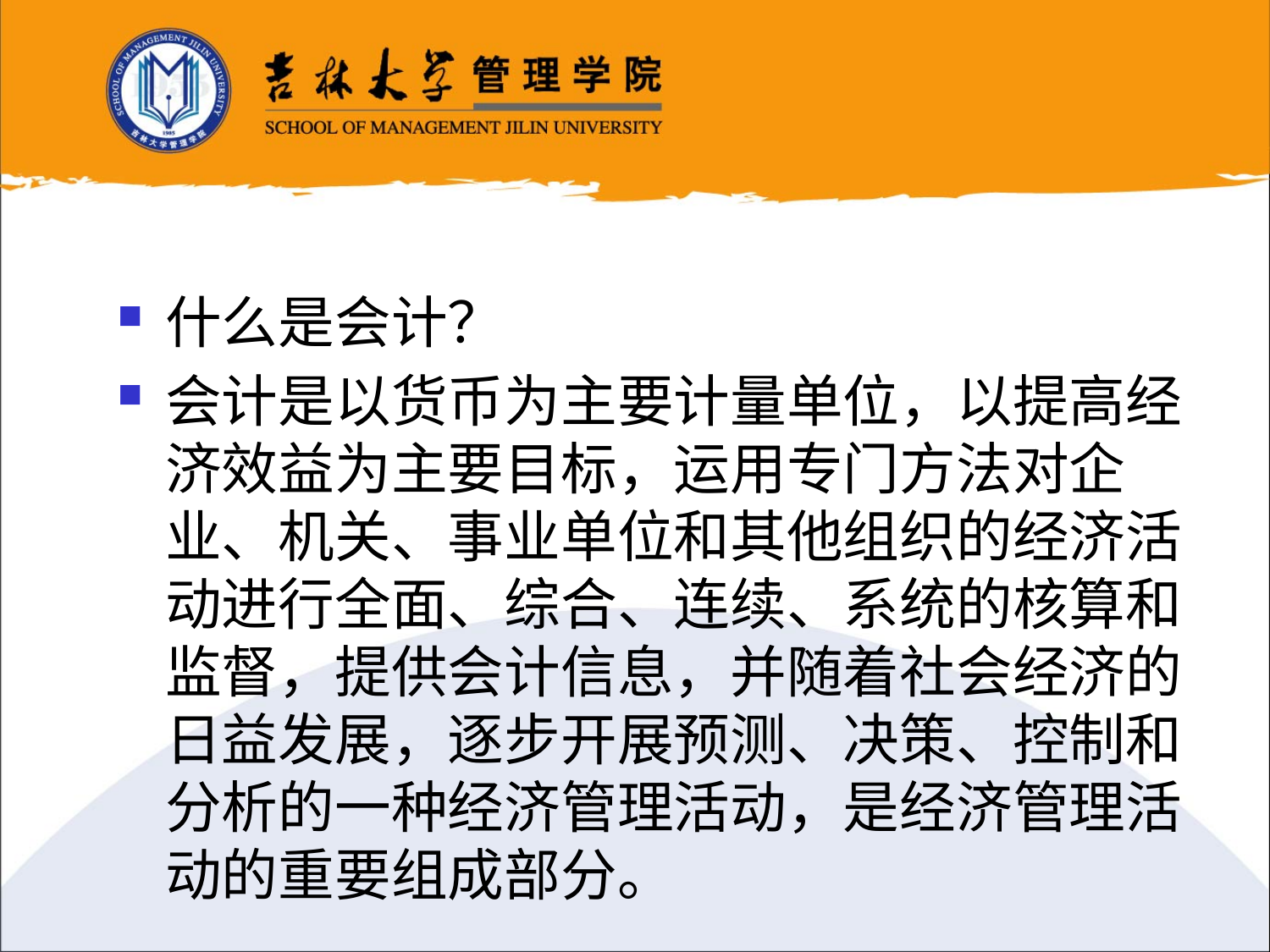

什么是会计？
会计是以货币为主要计量单位，以提高经济效益为主要目标，运用专门方法对企业、机关、事业单位和其他组织的经济活动进行全面、综合、连续、系统的核算和监督，提供会计信息，并随着社会经济的日益发展，逐步开展预测、决策、控制和分析的一种经济管理活动，是经济管理活动的重要组成部分。
4